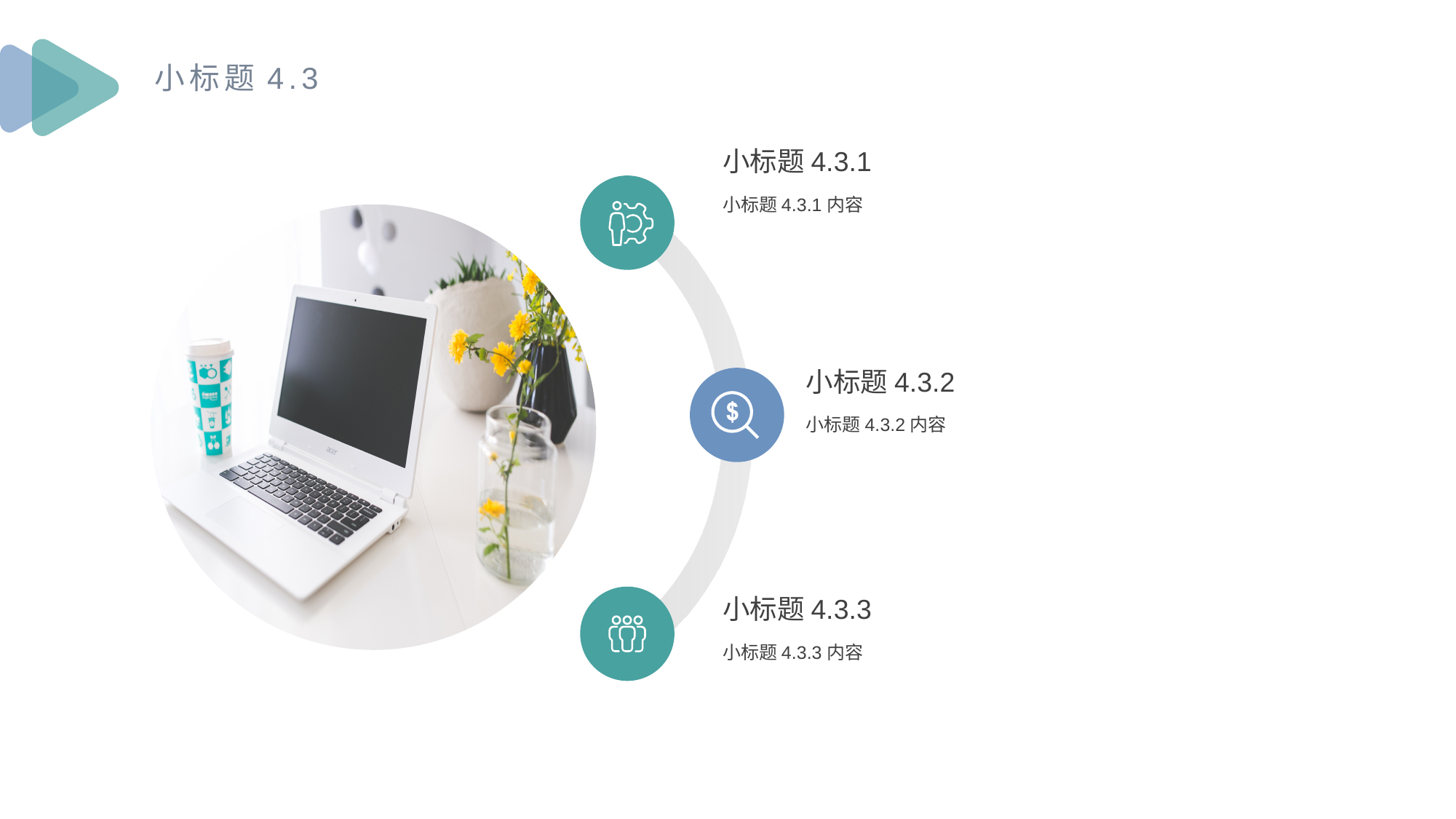

小标题4.3
小标题4.3.1
小标题4.3.1内容

小标题4.3.2
小标题4.3.2内容

小标题4.3.3
小标题4.3.3内容